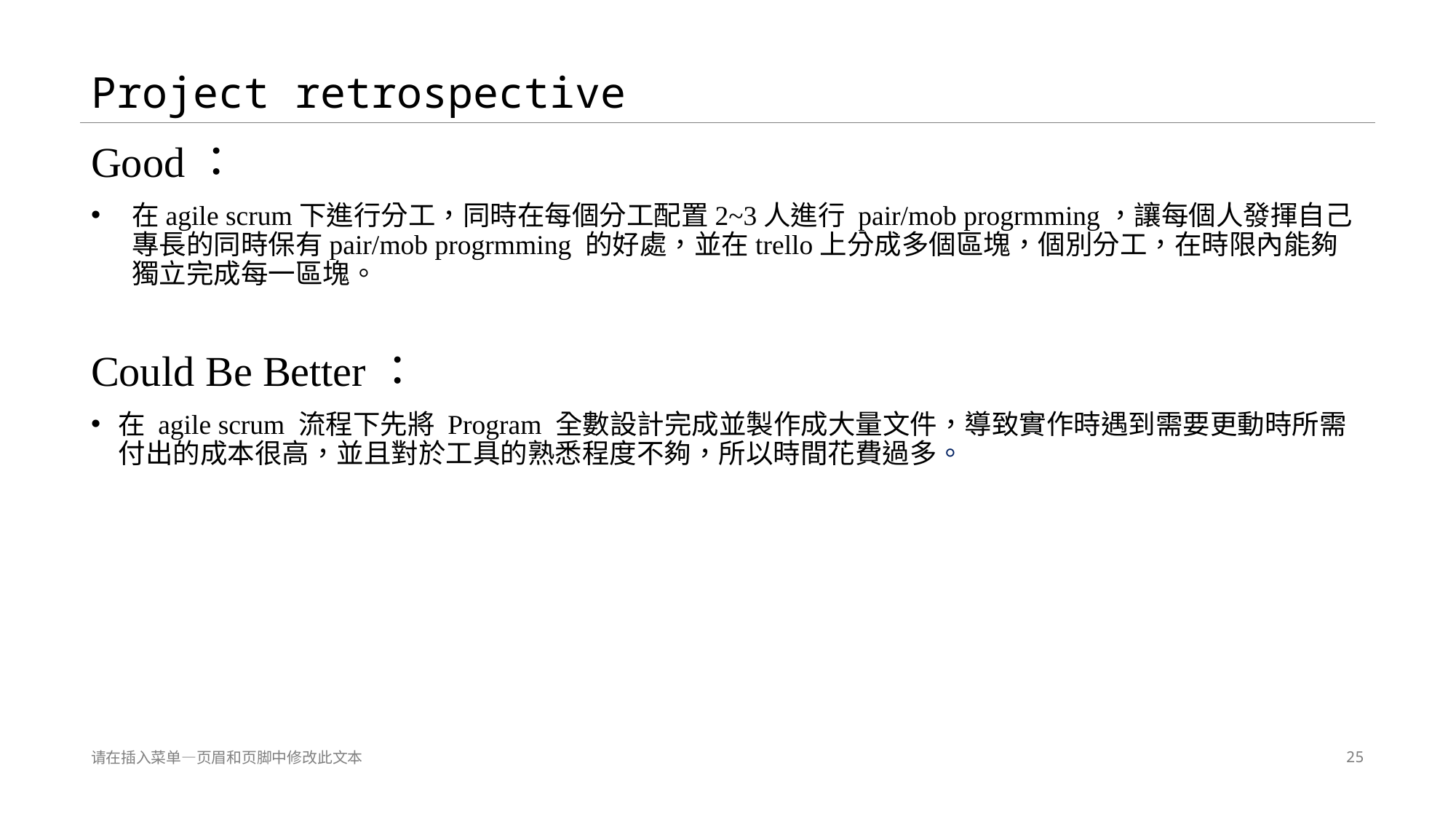

# Project retrospective
Good：
在agile scrum下進行分工，同時在每個分工配置2~3人進行 pair/mob progrmming，讓每個人發揮自己專長的同時保有pair/mob progrmming 的好處，並在trello上分成多個區塊，個別分工，在時限內能夠獨立完成每一區塊。

Could Be Better：
在 agile scrum 流程下先將 Program 全數設計完成並製作成大量文件，導致實作時遇到需要更動時所需付出的成本很高，並且對於工具的熟悉程度不夠，所以時間花費過多。

请在插入菜单—页眉和页脚中修改此文本
25